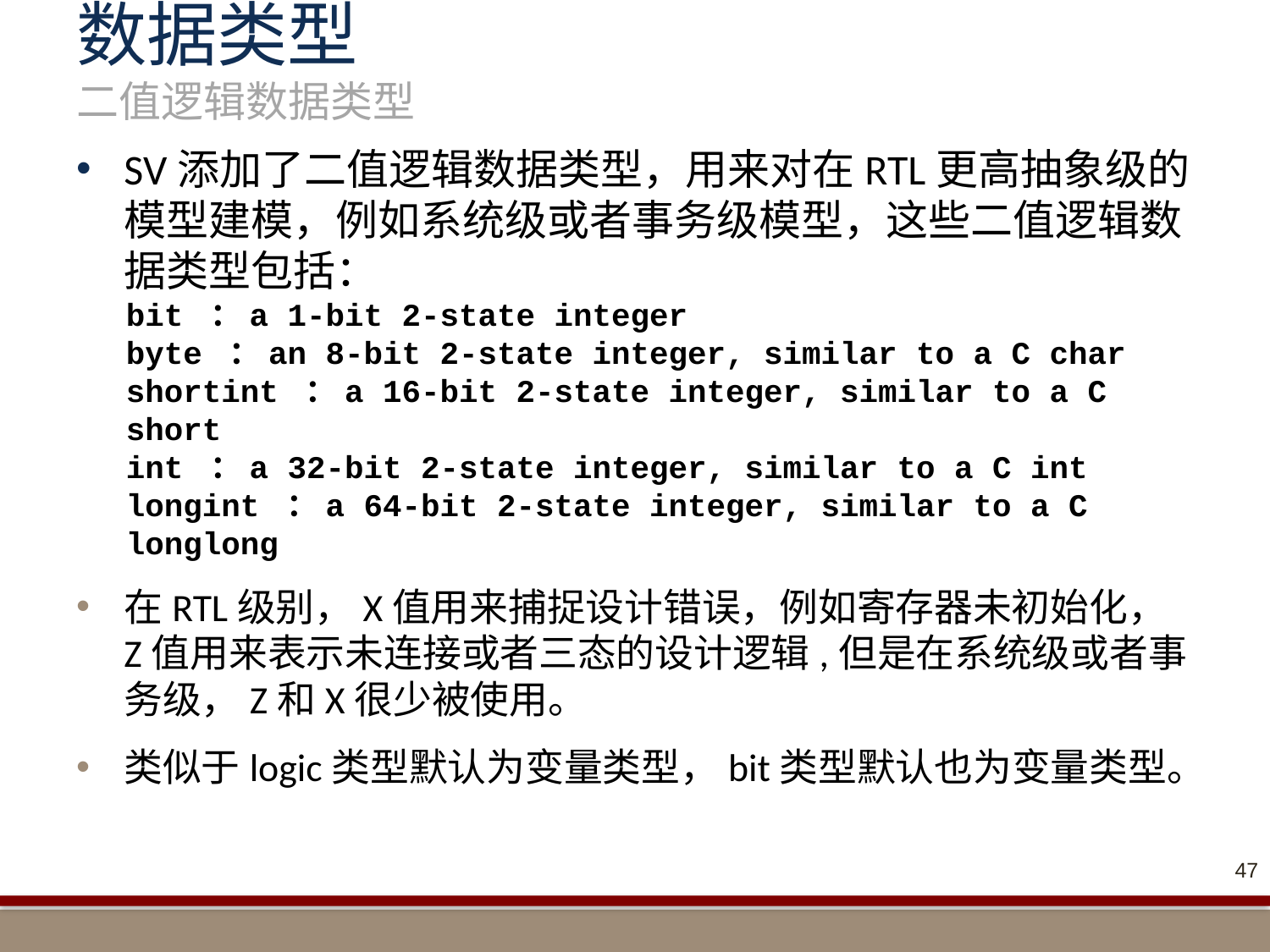

# 数据类型 二值逻辑数据类型
SV添加了二值逻辑数据类型，用来对在RTL更高抽象级的模型建模，例如系统级或者事务级模型，这些二值逻辑数据类型包括：
bit ：a 1-bit 2-state integer
byte ：an 8-bit 2-state integer, similar to a C char
shortint ：a 16-bit 2-state integer, similar to a C short
int ：a 32-bit 2-state integer, similar to a C int
longint ：a 64-bit 2-state integer, similar to a C longlong
在RTL级别，X值用来捕捉设计错误，例如寄存器未初始化，Z值用来表示未连接或者三态的设计逻辑,但是在系统级或者事务级，Z和X很少被使用。
类似于logic类型默认为变量类型，bit类型默认也为变量类型。

47